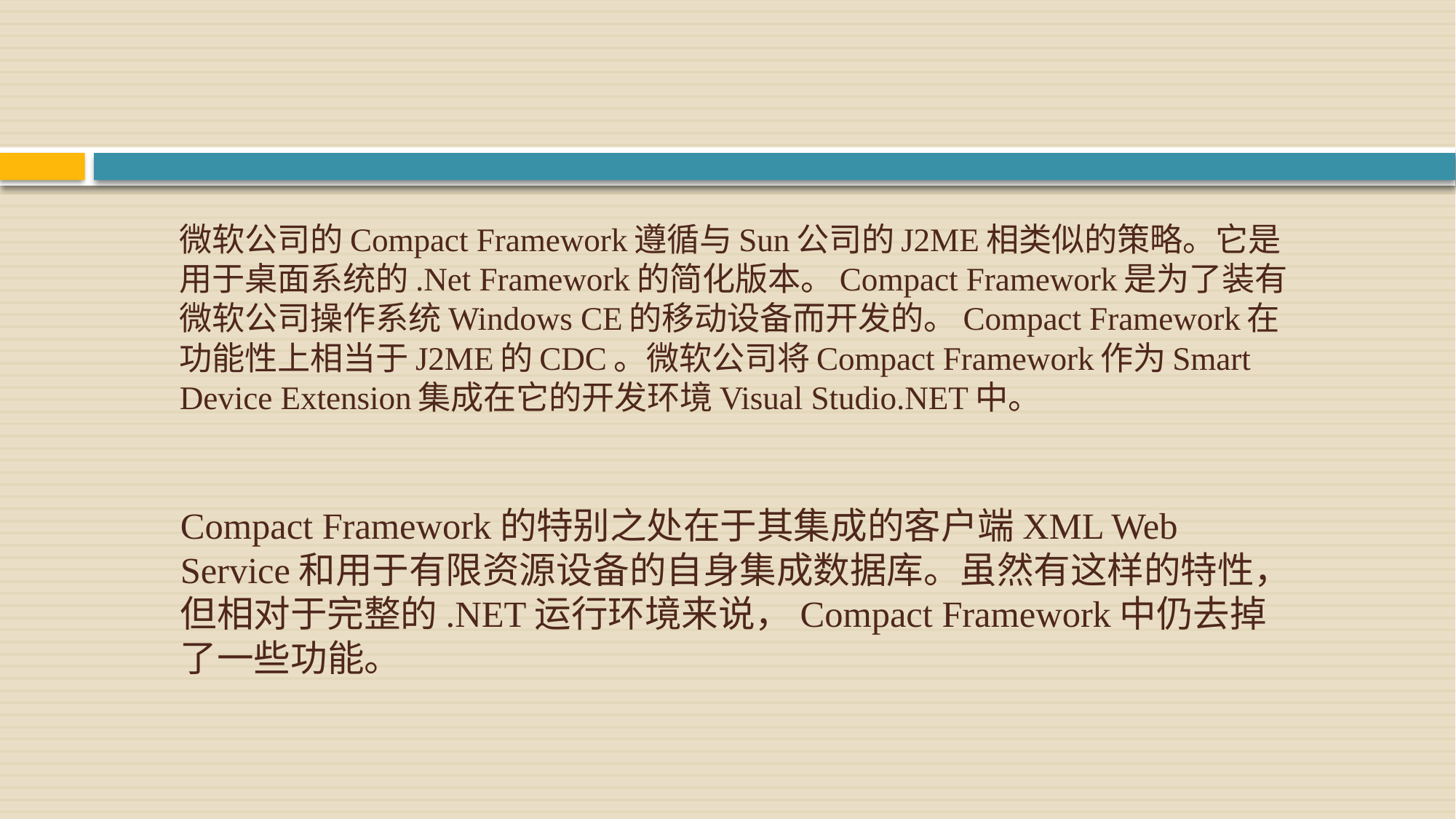

# 微软公司的Compact Framework遵循与Sun公司的J2ME相类似的策略。它是用于桌面系统的.Net Framework的简化版本。Compact Framework是为了装有微软公司操作系统Windows CE的移动设备而开发的。Compact Framework在功能性上相当于J2ME的CDC。微软公司将Compact Framework作为Smart Device Extension集成在它的开发环境Visual Studio.NET中。

Compact Framework的特别之处在于其集成的客户端XML Web Service和用于有限资源设备的自身集成数据库。虽然有这样的特性，但相对于完整的.NET运行环境来说，Compact Framework中仍去掉了一些功能。